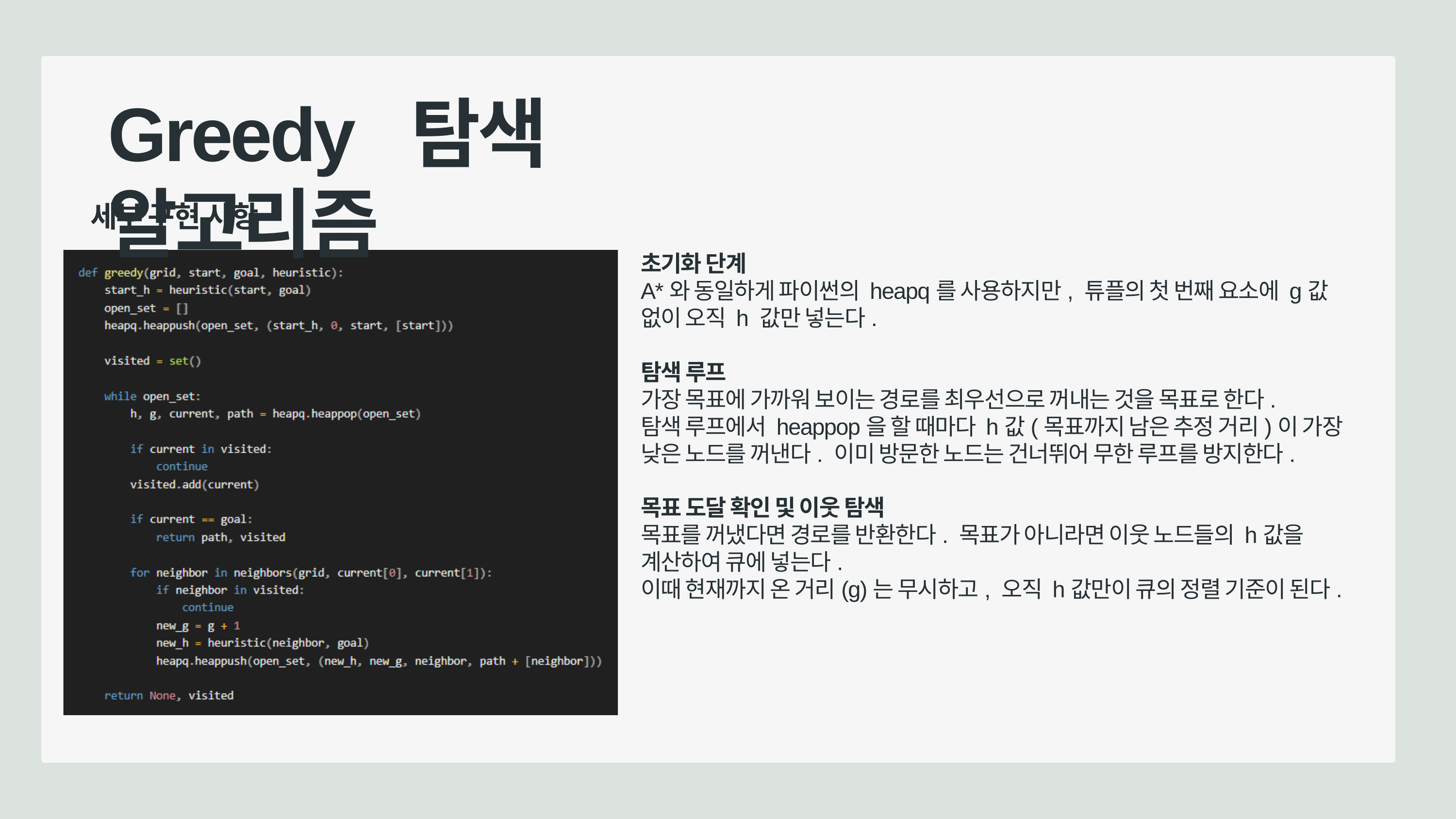

Greedy  탐색 알고리즘
세부 구현 사항
초기화 단계
A*와 동일하게 파이썬의 heapq를 사용하지만, 튜플의 첫 번째 요소에 g값 없이 오직 h 값만 넣는다.

탐색 루프
가장 목표에 가까워 보이는 경로를 최우선으로 꺼내는 것을 목표로 한다.
탐색 루프에서 heappop을 할 때마다 h값(목표까지 남은 추정 거리)이 가장 낮은 노드를 꺼낸다. 이미 방문한 노드는 건너뛰어 무한 루프를 방지한다.

목표 도달 확인 및 이웃 탐색
목표를 꺼냈다면 경로를 반환한다. 목표가 아니라면 이웃 노드들의 h값을 계산하여 큐에 넣는다.
이때 현재까지 온 거리(g)는 무시하고, 오직 h값만이 큐의 정렬 기준이 된다.